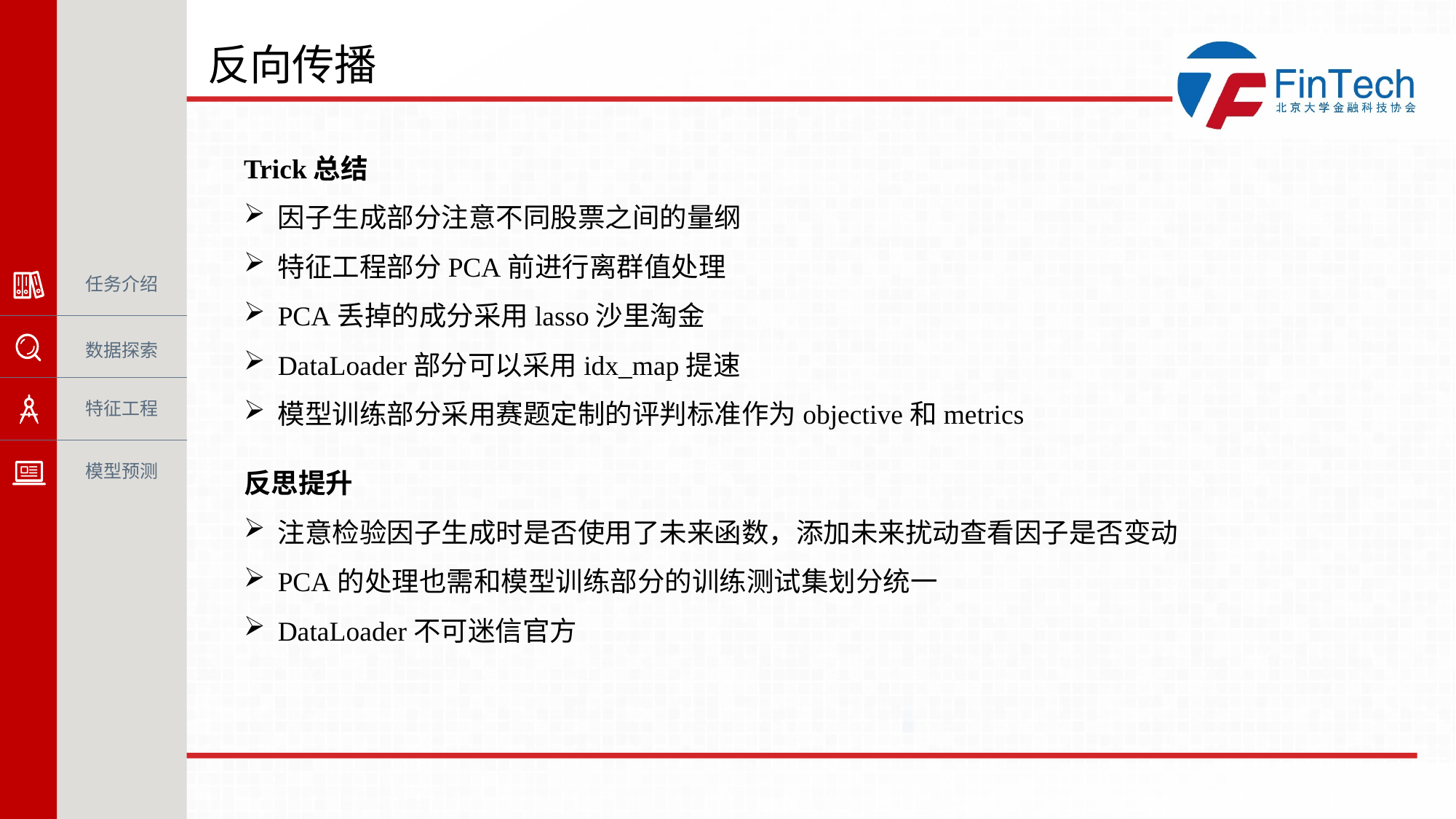

任务介绍

数据探索

特征工程

模型预测

反向传播
Trick总结
因子生成部分注意不同股票之间的量纲
特征工程部分PCA前进行离群值处理
PCA丢掉的成分采用lasso沙里淘金
DataLoader部分可以采用idx_map提速
模型训练部分采用赛题定制的评判标准作为objective和metrics

反思提升
注意检验因子生成时是否使用了未来函数，添加未来扰动查看因子是否变动
PCA的处理也需和模型训练部分的训练测试集划分统一
DataLoader不可迷信官方